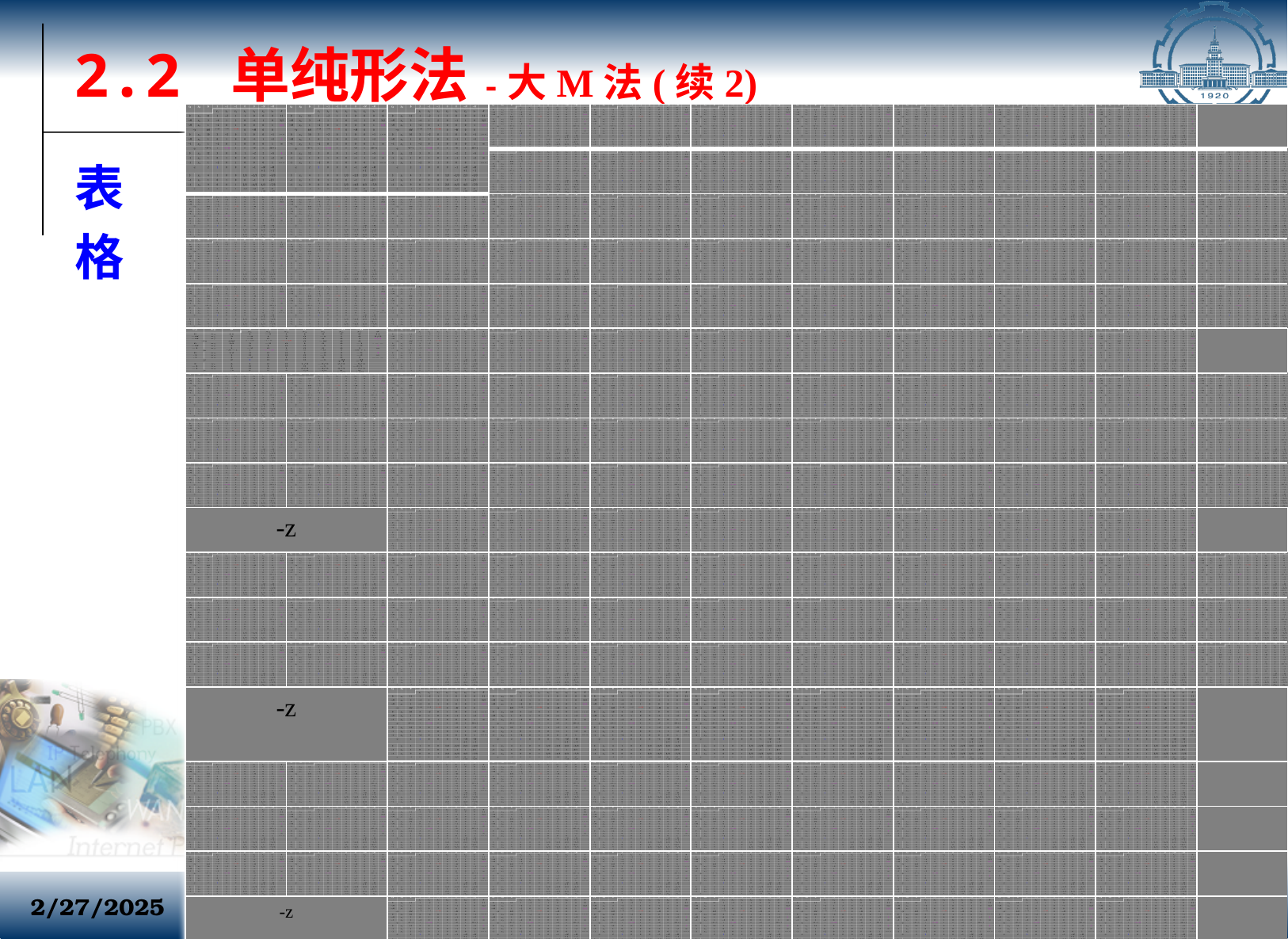

# 2.2 单纯形法-大M法(续2)
|  |  |  |  |  |  |  |  |  |  |  |
| --- | --- | --- | --- | --- | --- | --- | --- | --- | --- | --- |
|  |  |  |  |  |  |  |  |  |  |  |
|  |  |  |  |  |  |  |  |  |  |  |
|  |  |  |  |  |  |  |  |  |  |  |
|  |  |  |  |  |  |  |  |  |  |  |
|  |  |  |  |  |  |  |  |  |  |  |
|  |  |  |  |  |  |  |  |  |  |  |
|  |  |  |  |  |  |  |  |  |  |  |
|  |  |  |  |  |  |  |  |  |  |  |
| -z |  |  |  |  |  |  |  |  |  |  |
|  |  |  |  |  |  |  |  |  |  |  |
|  |  |  |  |  |  |  |  |  |  |  |
|  |  |  |  |  |  |  |  |  |  |  |
| -z |  |  |  |  |  |  |  |  |  |  |
|  |  |  |  |  |  |  |  |  |  |  |
|  |  |  |  |  |  |  |  |  |  |  |
|  |  |  |  |  |  |  |  |  |  |  |
| -z |  |  |  |  |  |  |  |  |  |  |
表
格